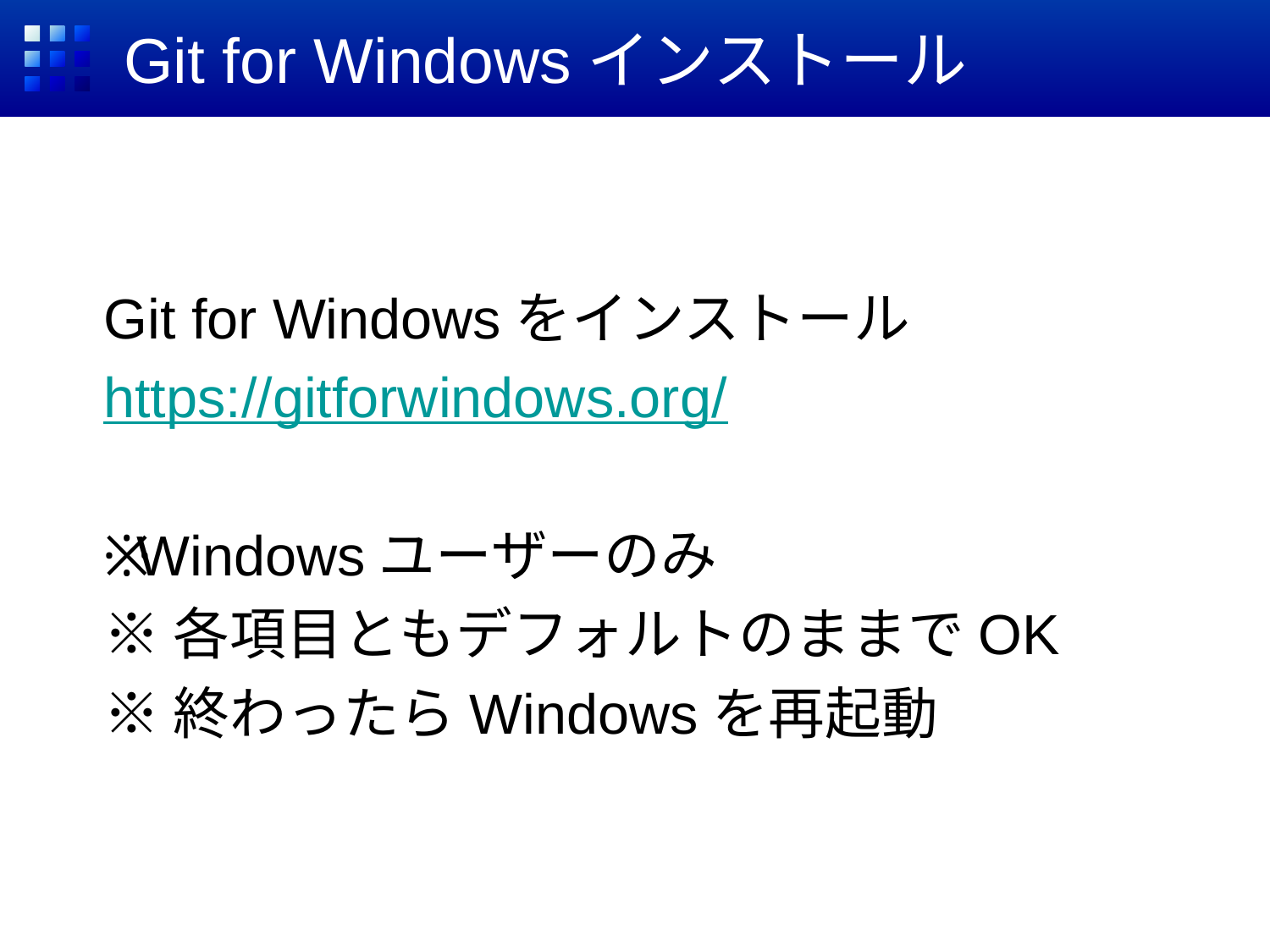

# Git for Windowsインストール
Git for Windowsをインストール
https://gitforwindows.org/

※Windowsユーザーのみ
※各項目ともデフォルトのままでOK
※終わったらWindowsを再起動